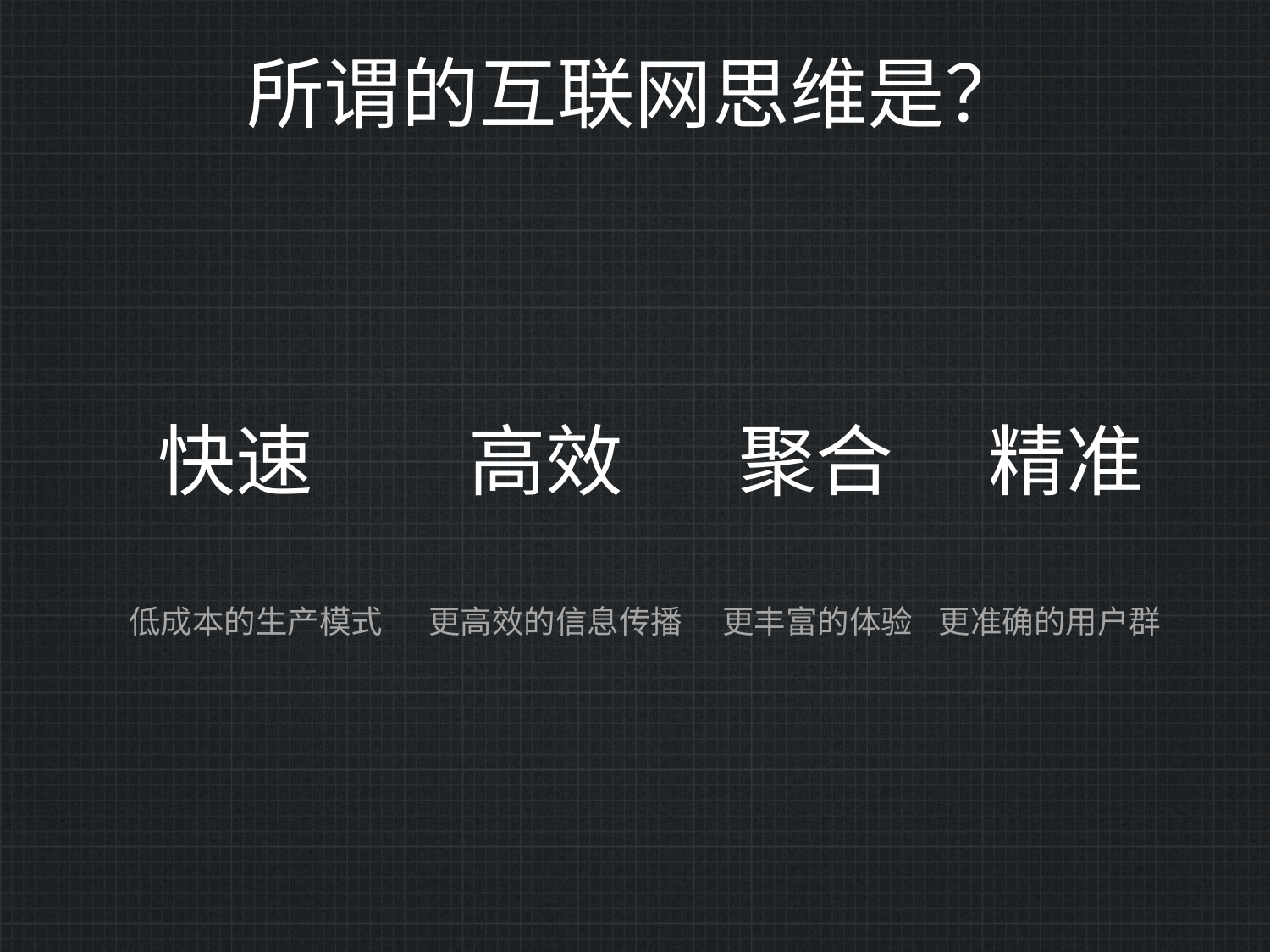

# 所谓的互联网思维是？
快速
高效
聚合
精准
低成本的生产模式
更高效的信息传播
更丰富的体验
更准确的用户群